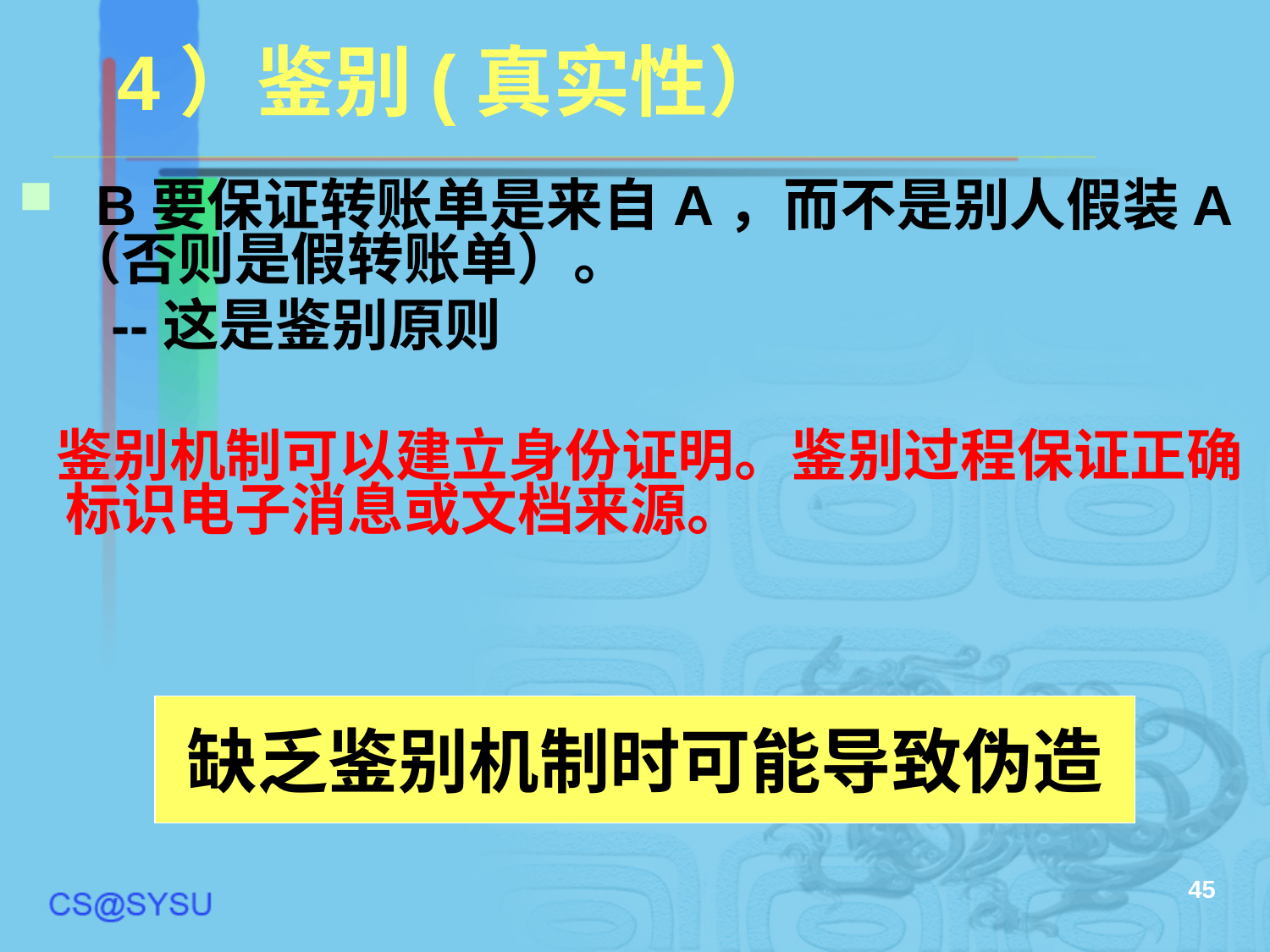

# 4）鉴别(真实性）
  B要保证转账单是来自A，而不是别人假装A （否则是假转账单）。
      --这是鉴别原则

  鉴别机制可以建立身份证明。鉴别过程保证正确标识电子消息或文档来源。

缺乏鉴别机制时可能导致伪造

45
45